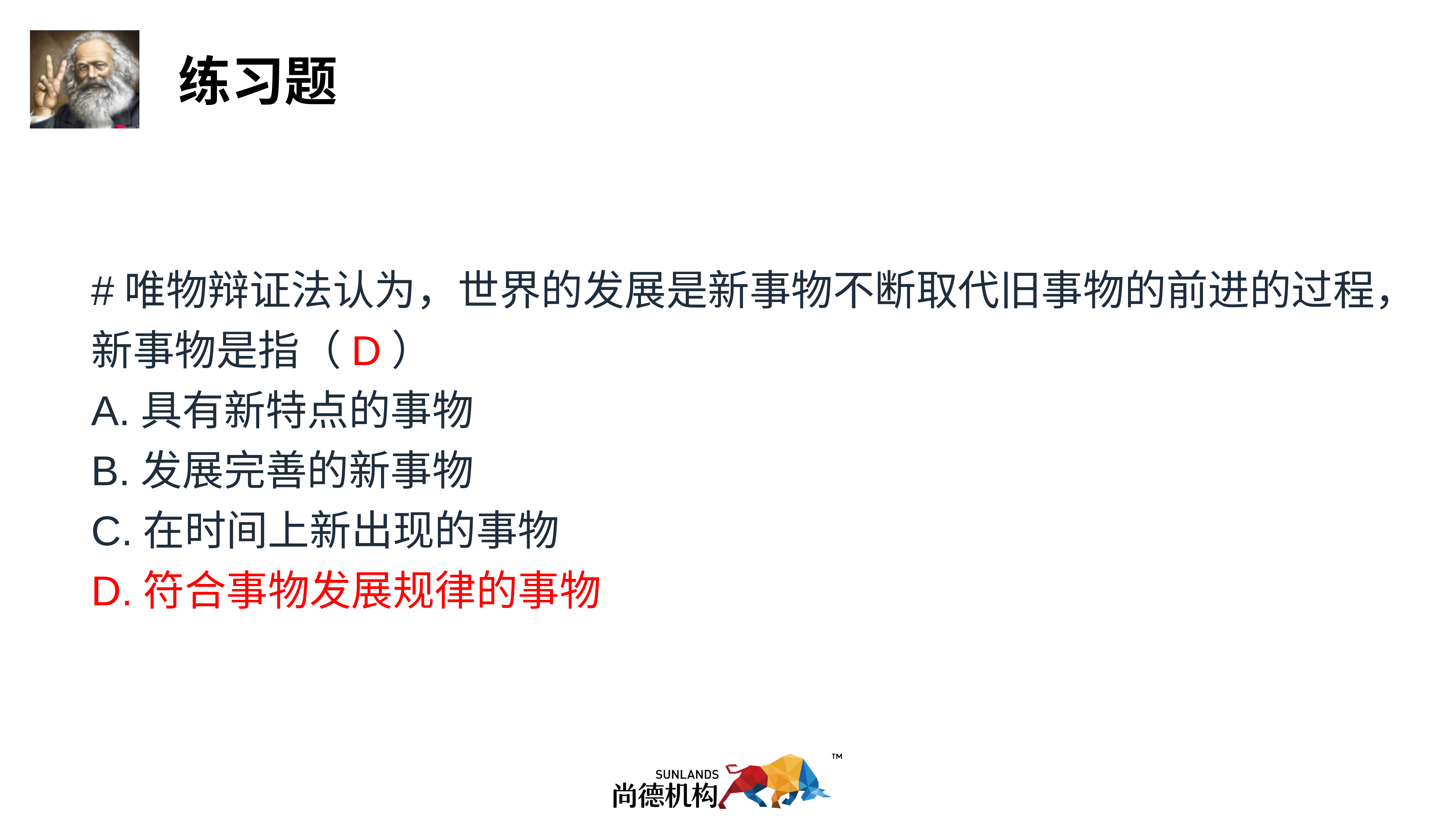

#唯物辩证法认为，世界的发展是新事物不断取代旧事物的前进的过程，
新事物是指（D）
A.具有新特点的事物
B.发展完善的新事物
C.在时间上新出现的事物
D.符合事物发展规律的事物